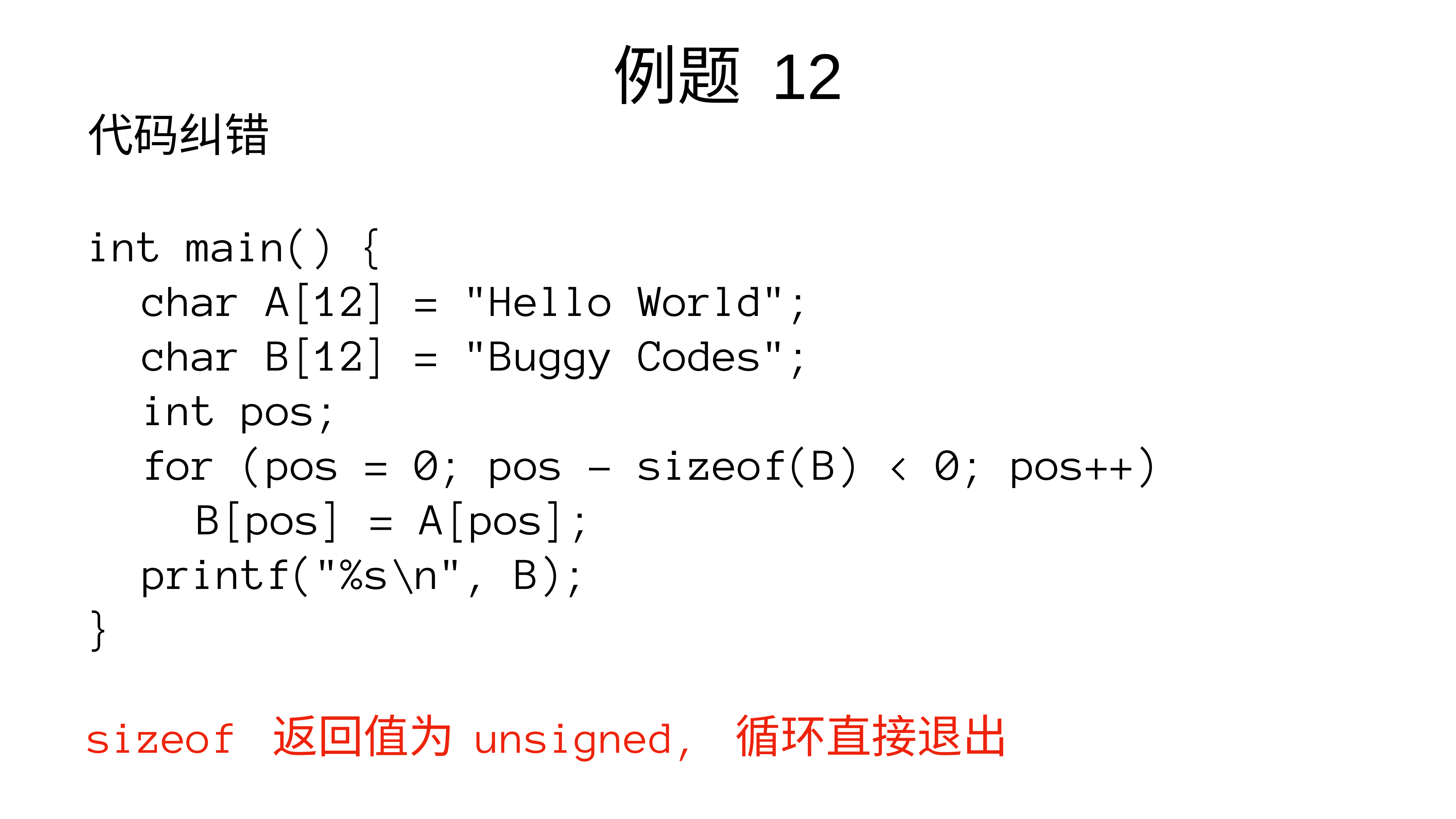

例题 12
代码纠错

int main() {
	char A[12] = "Hello World";
	char B[12] = "Buggy Codes";
	int pos;
	for (pos = 0; pos - sizeof(B) < 0; pos++)
		B[pos] = A[pos];
	printf("%s\n", B);
}

sizeof 返回值为 unsigned, 循环直接退出